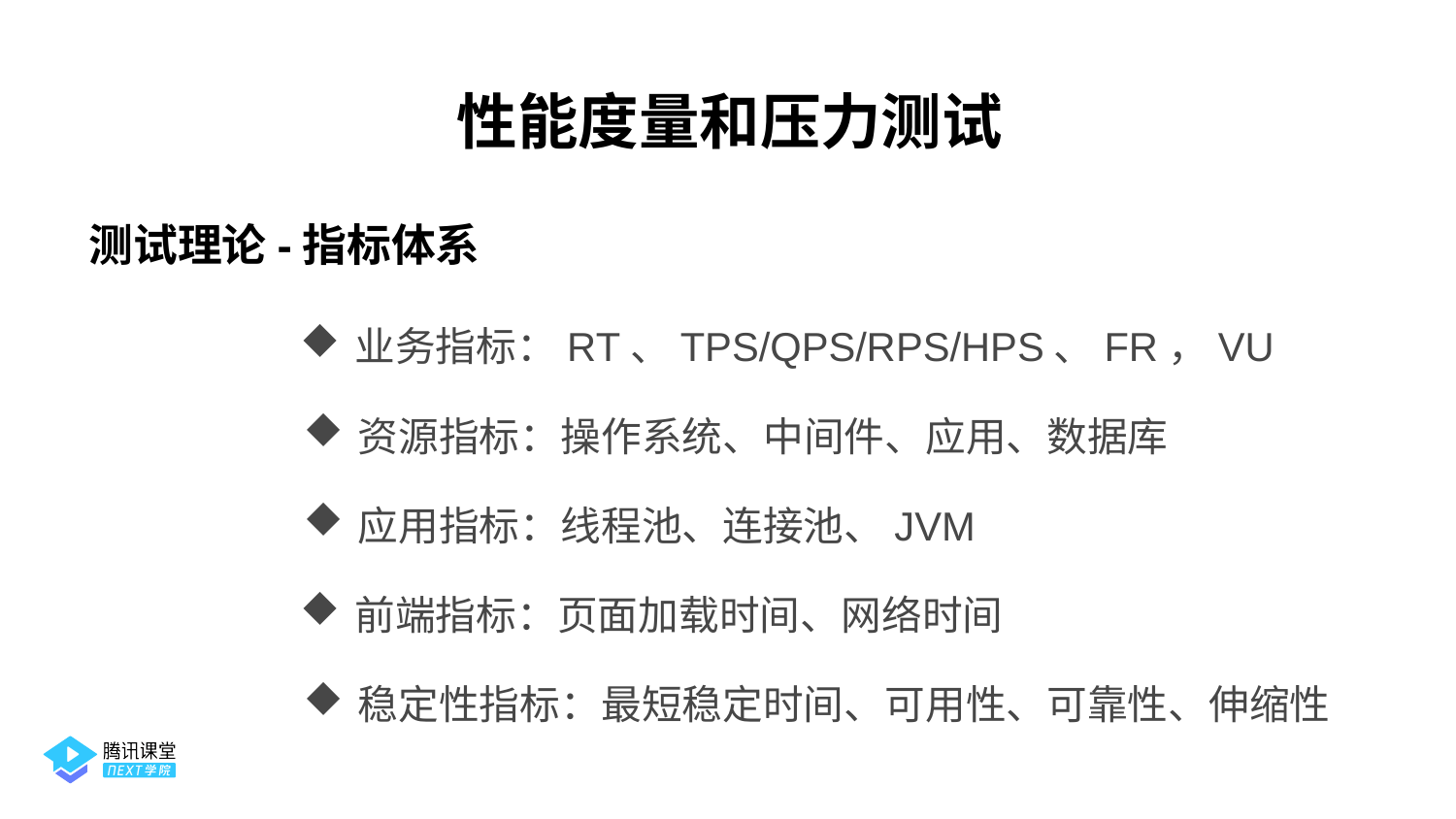

性能度量和压力测试
测试理论-指标体系
业务指标：RT、TPS/QPS/RPS/HPS、FR，VU
资源指标：操作系统、中间件、应用、数据库
应用指标：线程池、连接池、JVM
前端指标：页面加载时间、网络时间
稳定性指标：最短稳定时间、可用性、可靠性、伸缩性